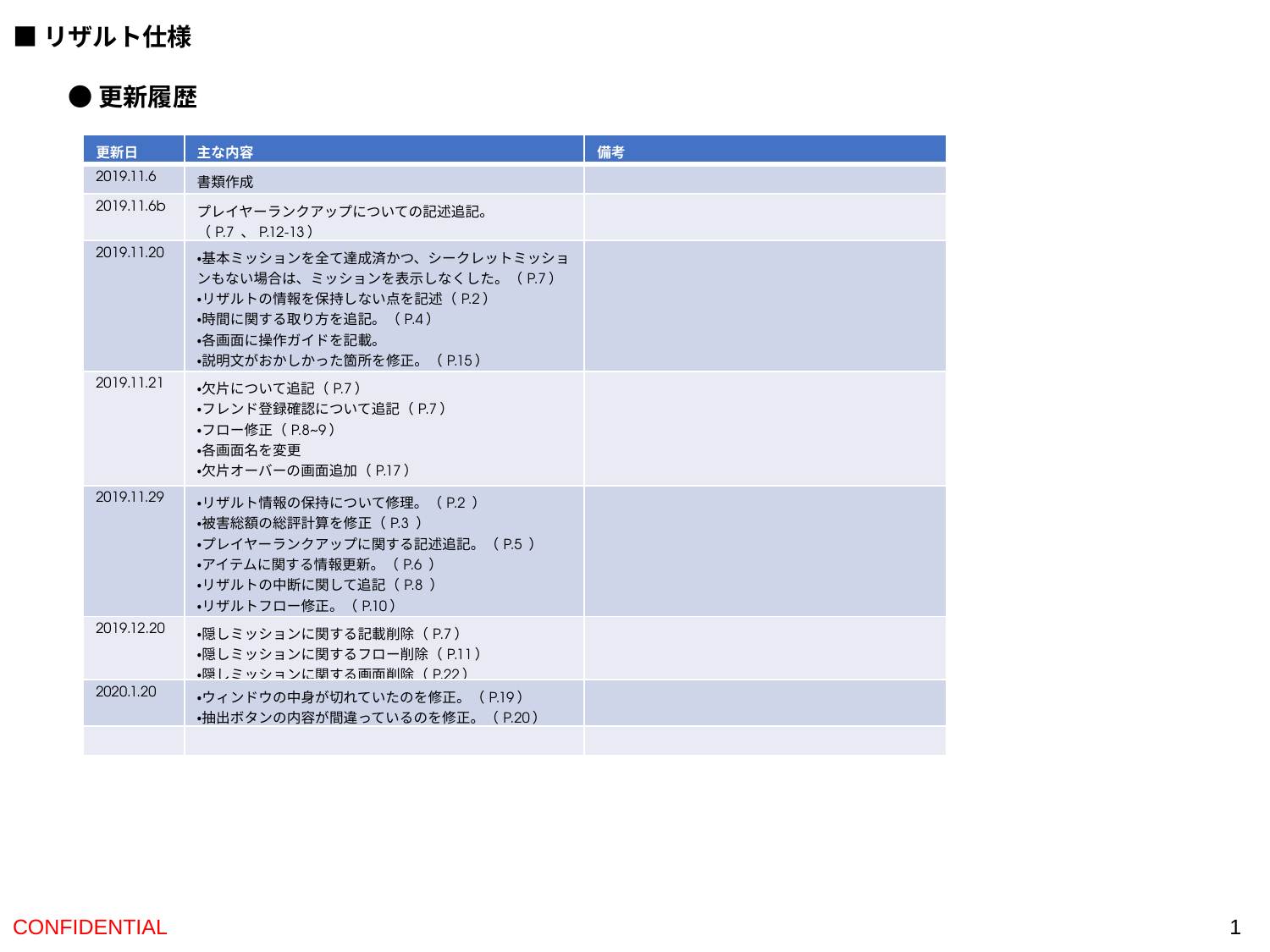

■リザルト仕様
●更新履歴
| 更新日 | 主な内容 | 備考 |
| --- | --- | --- |
| 2019.11.6 | 書類作成 |  |
| 2019.11.6b | プレイヤーランクアップについての記述追記。 （P.7 、P.12-13） |  |
| 2019.11.20 | ・基本ミッションを全て達成済かつ、シークレットミッションもない場合は、ミッションを表示しなくした。（P.7） ・リザルトの情報を保持しない点を記述（P.2） ・時間に関する取り方を追記。（P.4） ・各画面に操作ガイドを記載。 ・説明文がおかしかった箇所を修正。（P.15） ・ランクアップ時の報酬について追記（P.13） |  |
| 2019.11.21 | ・欠片について追記（P.7） ・フレンド登録確認について追記（P.7） ・フロー修正（P.8~9） ・各画面名を変更 ・欠片オーバーの画面追加（P.17） ・フレンドの追加画面追加（P.22~23） |  |
| 2019.11.29 | ・リザルト情報の保持について修理。（P.2 ） ・被害総額の総評計算を修正（P.3 ） ・プレイヤーランクアップに関する記述追記。（P.5 ） ・アイテムに関する情報更新。（P.6 ） ・リザルトの中断に関して追記（P.8 ） ・リザルトフロー修正。（P.10） ・リザルト画面3修正。（P.18-19） |  |
| 2019.12.20 | ・隠しミッションに関する記載削除（P.7） ・隠しミッションに関するフロー削除（P.11） ・隠しミッションに関する画面削除（P.22） |  |
| 2020.1.20 | ・ウィンドウの中身が切れていたのを修正。（P.19） ・抽出ボタンの内容が間違っているのを修正。（P.20） |  |
|  |  |  |
1
CONFIDENTIAL